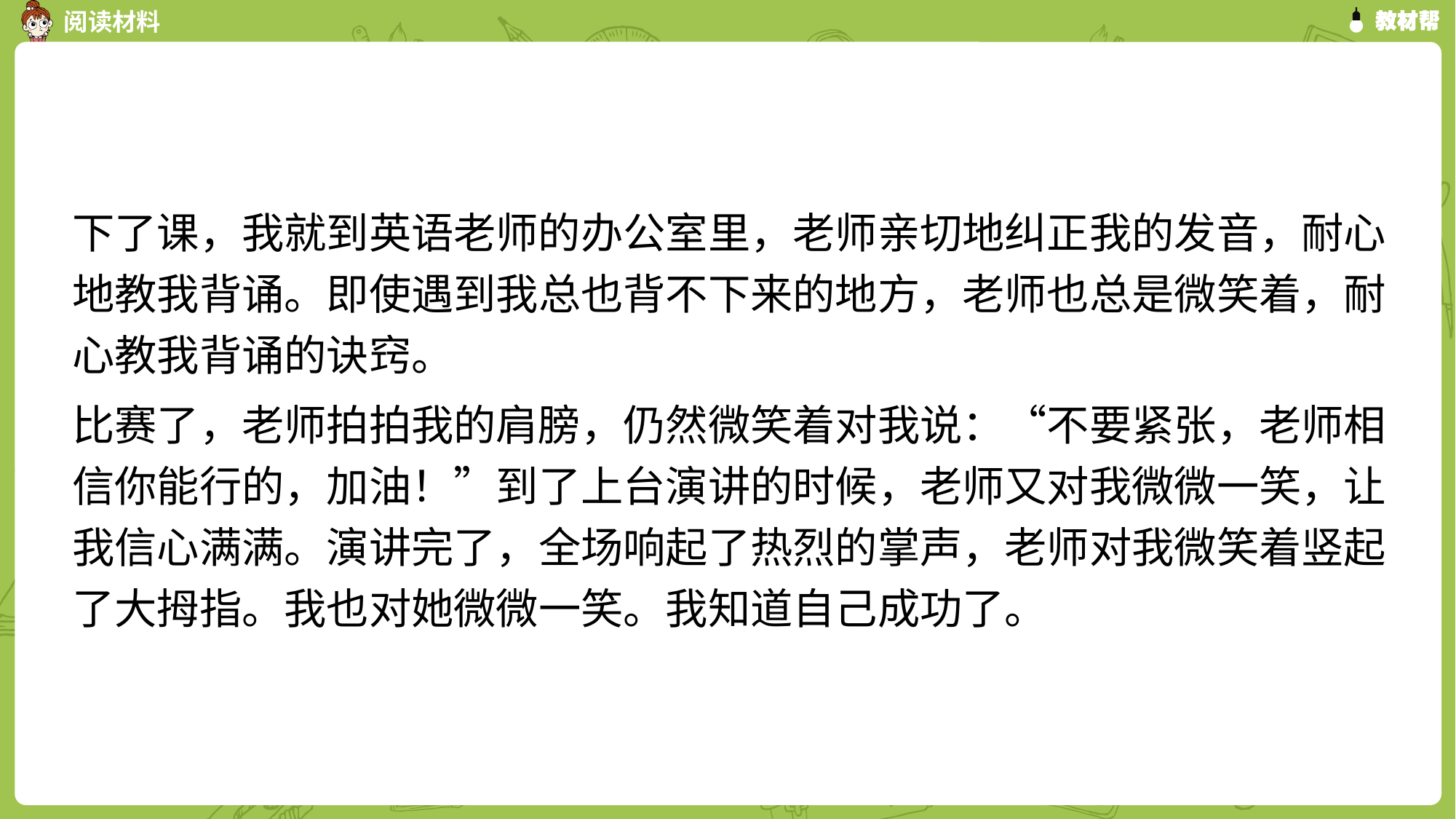

下了课，我就到英语老师的办公室里，老师亲切地纠正我的发音，耐心地教我背诵。即使遇到我总也背不下来的地方，老师也总是微笑着，耐心教我背诵的诀窍。
比赛了，老师拍拍我的肩膀，仍然微笑着对我说：“不要紧张，老师相信你能行的，加油！”到了上台演讲的时候，老师又对我微微一笑，让我信心满满。演讲完了，全场响起了热烈的掌声，老师对我微笑着竖起了大拇指。我也对她微微一笑。我知道自己成功了。